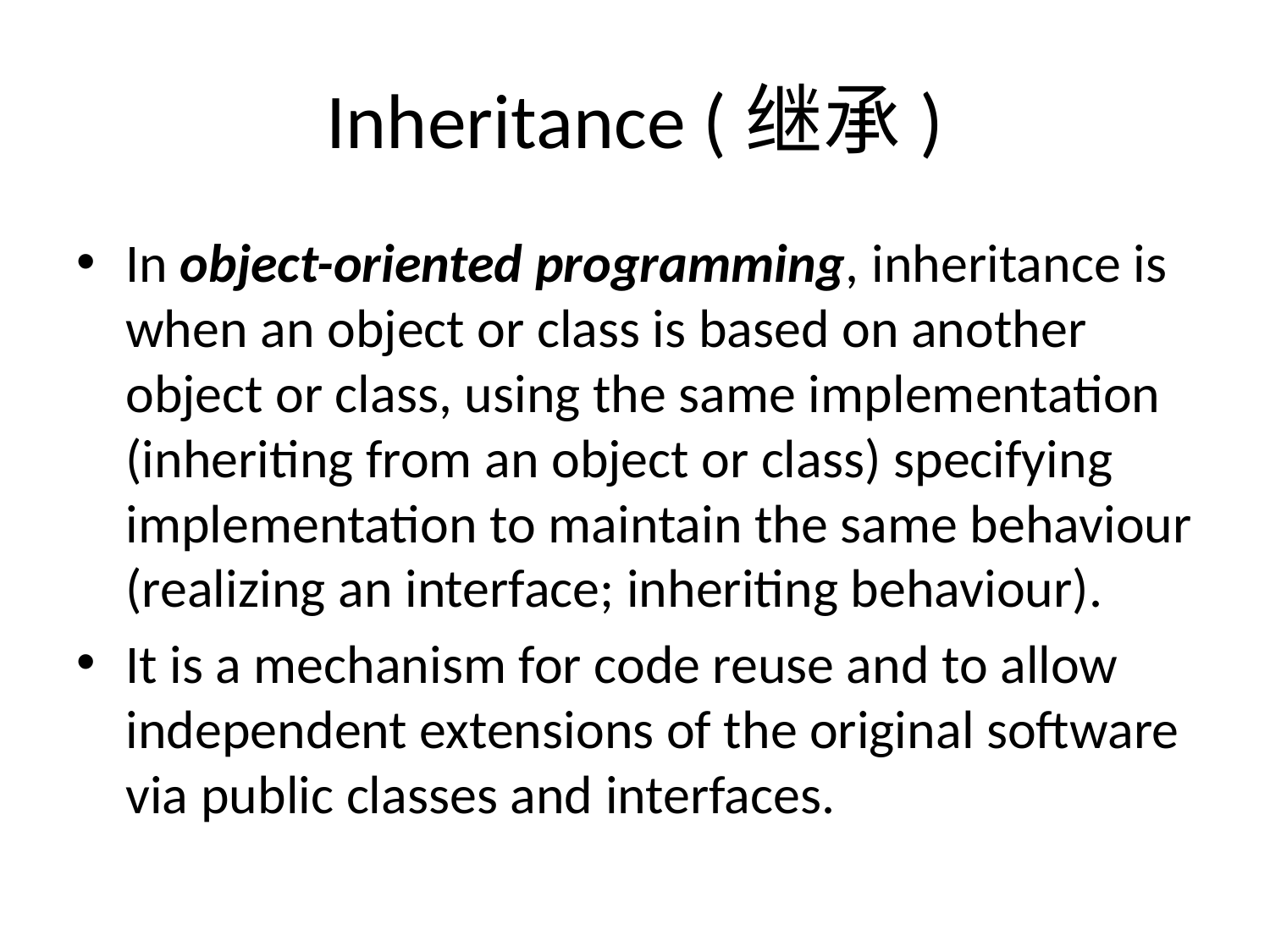

# Inheritance (继承)
In object-oriented programming, inheritance is when an object or class is based on another object or class, using the same implementation (inheriting from an object or class) specifying implementation to maintain the same behaviour (realizing an interface; inheriting behaviour).
It is a mechanism for code reuse and to allow independent extensions of the original software via public classes and interfaces.